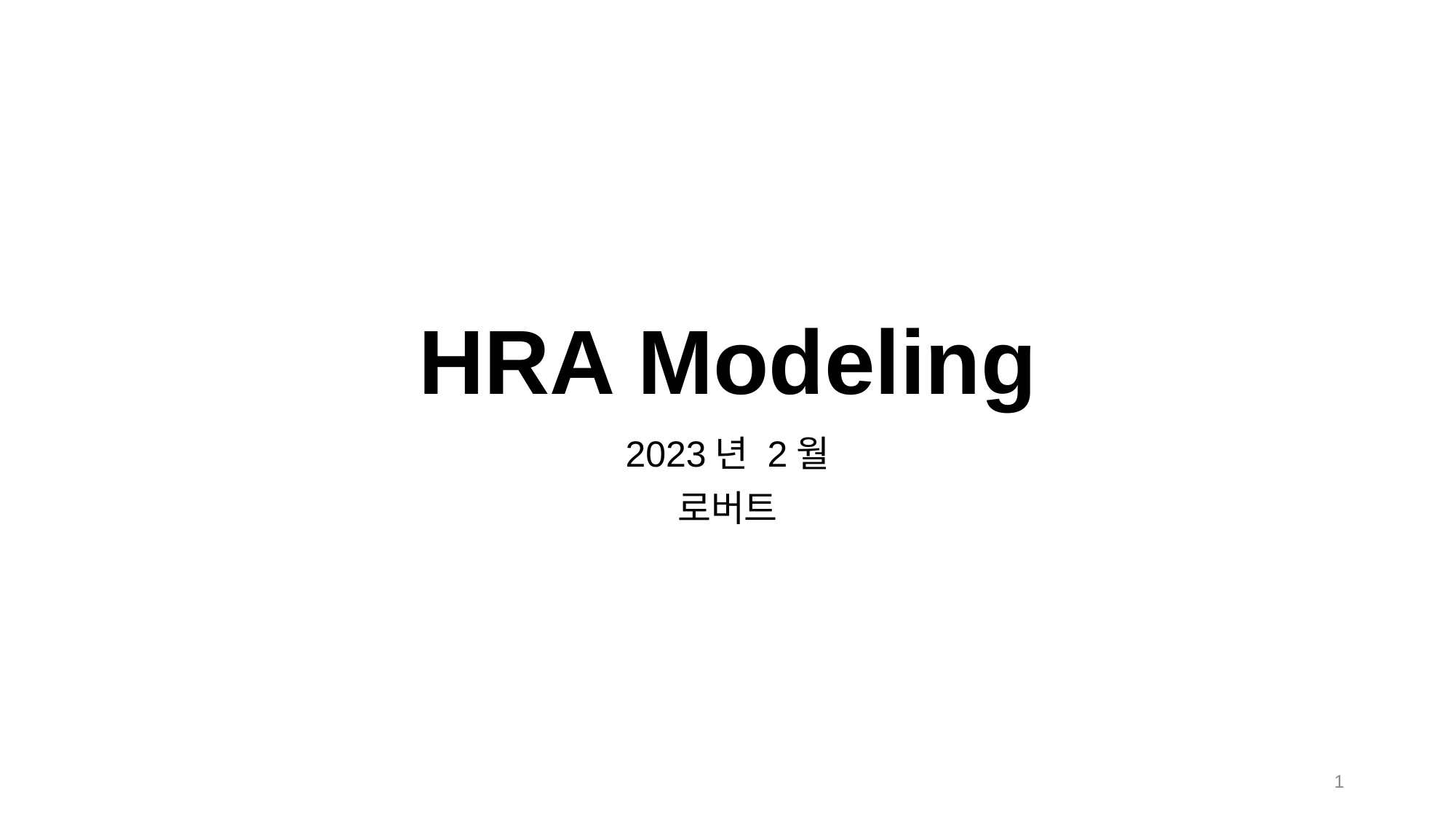

# HRA Modeling
2023년 2월
로버트
1